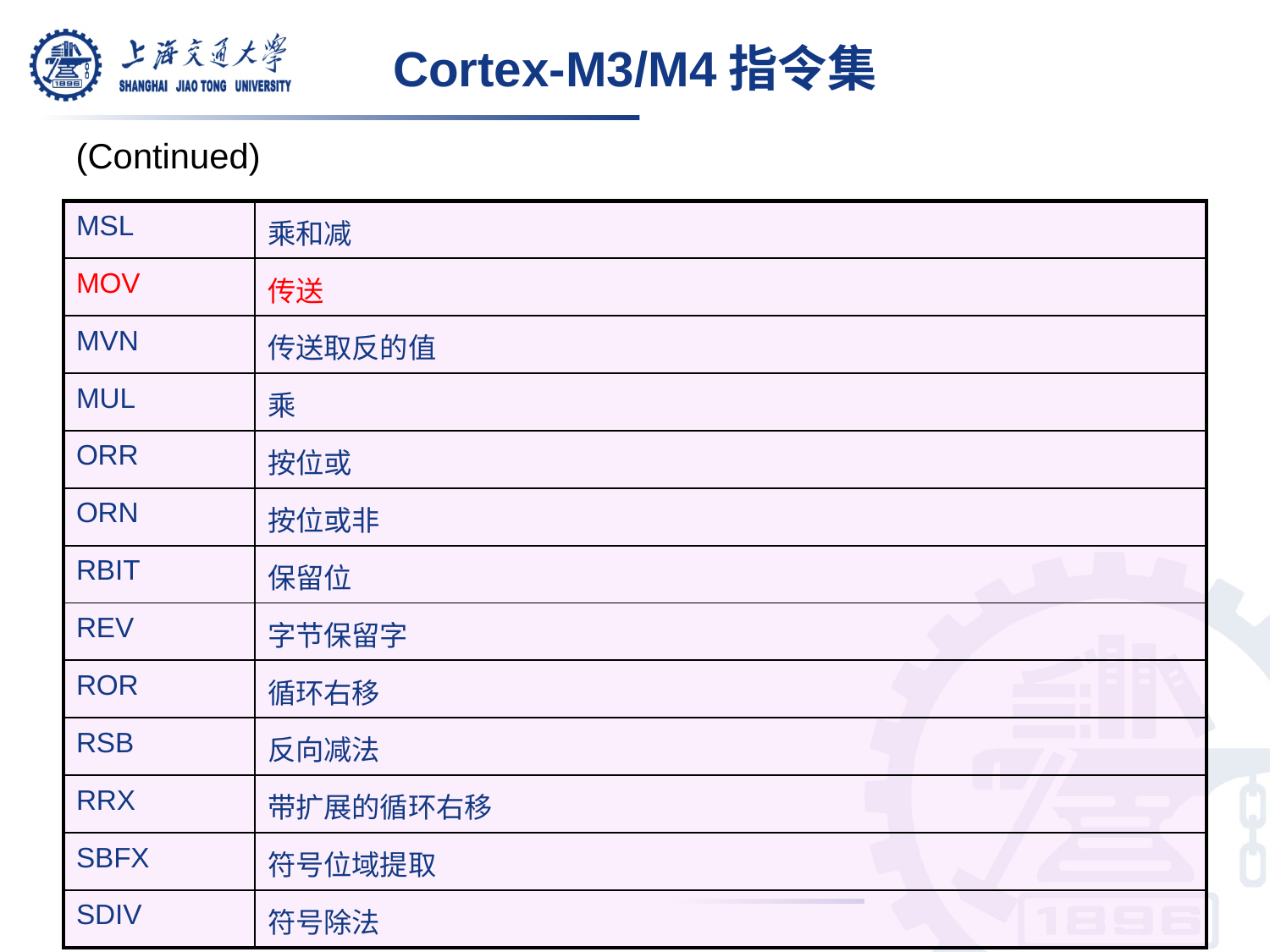

Cortex-M3/M4指令集
(Continued)
| MSL | 乘和减 |
| --- | --- |
| MOV | 传送 |
| MVN | 传送取反的值 |
| MUL | 乘 |
| ORR | 按位或 |
| ORN | 按位或非 |
| RBIT | 保留位 |
| REV | 字节保留字 |
| ROR | 循环右移 |
| RSB | 反向减法 |
| RRX | 带扩展的循环右移 |
| SBFX | 符号位域提取 |
| SDIV | 符号除法 |